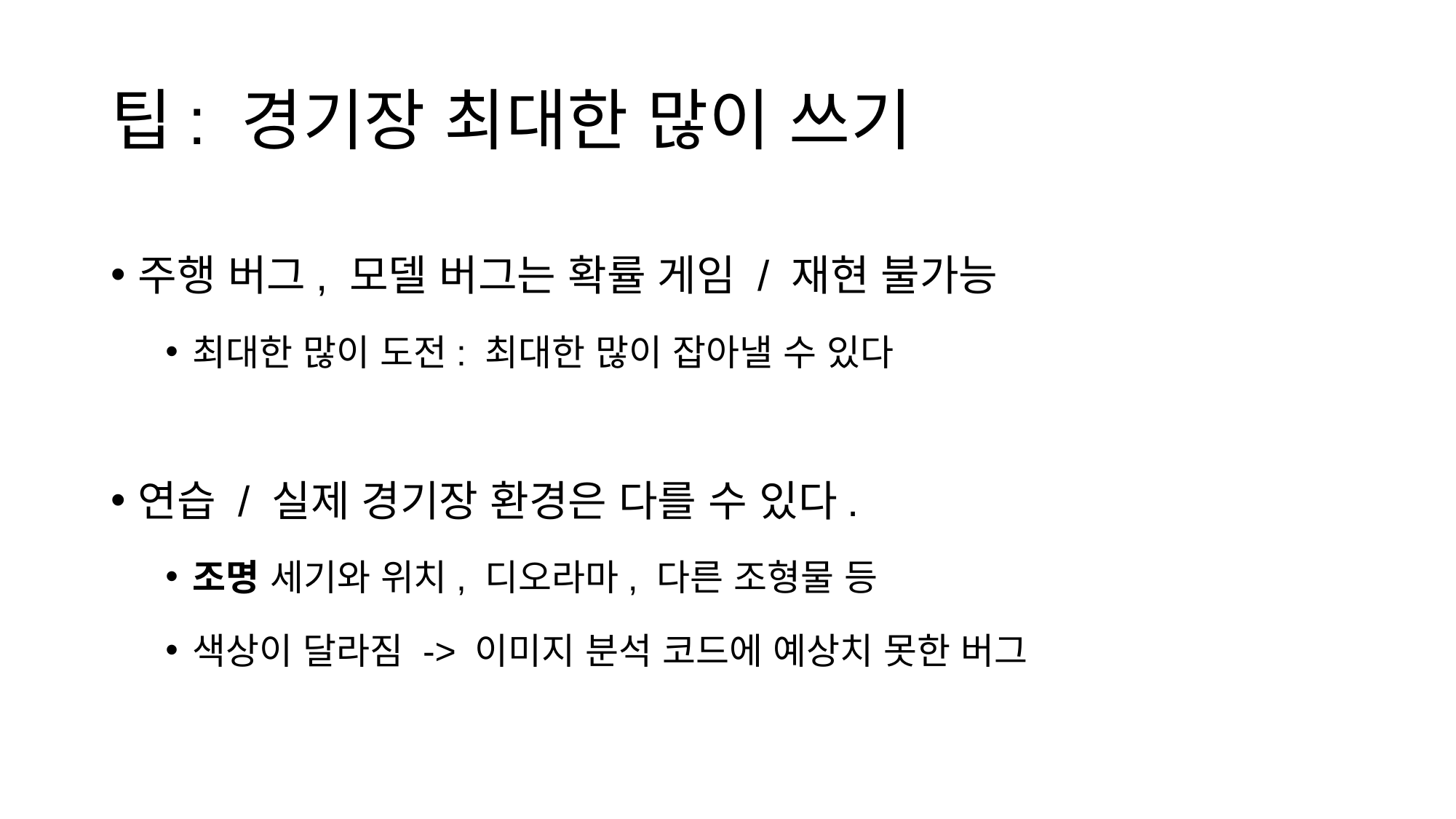

# 팁: 경기장 최대한 많이 쓰기
주행 버그, 모델 버그는 확률 게임 / 재현 불가능
최대한 많이 도전: 최대한 많이 잡아낼 수 있다

연습 / 실제 경기장 환경은 다를 수 있다.
조명 세기와 위치, 디오라마, 다른 조형물 등
색상이 달라짐 -> 이미지 분석 코드에 예상치 못한 버그